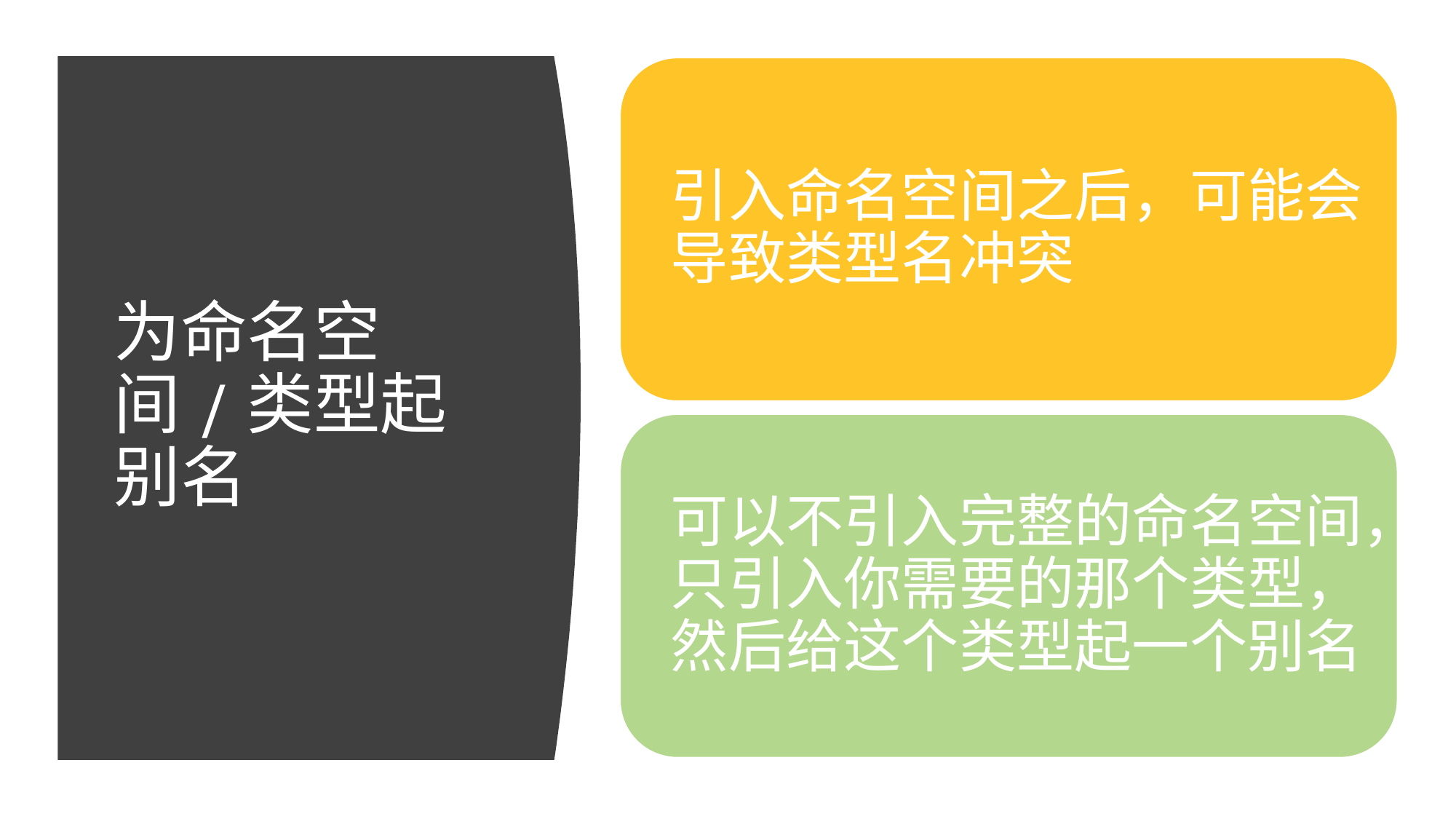

引入命名空间之后，可能会导致类型名冲突
可以不引入完整的命名空间，只引入你需要的那个类型，然后给这个类型起一个别名

# 为命名空间/类型起别名